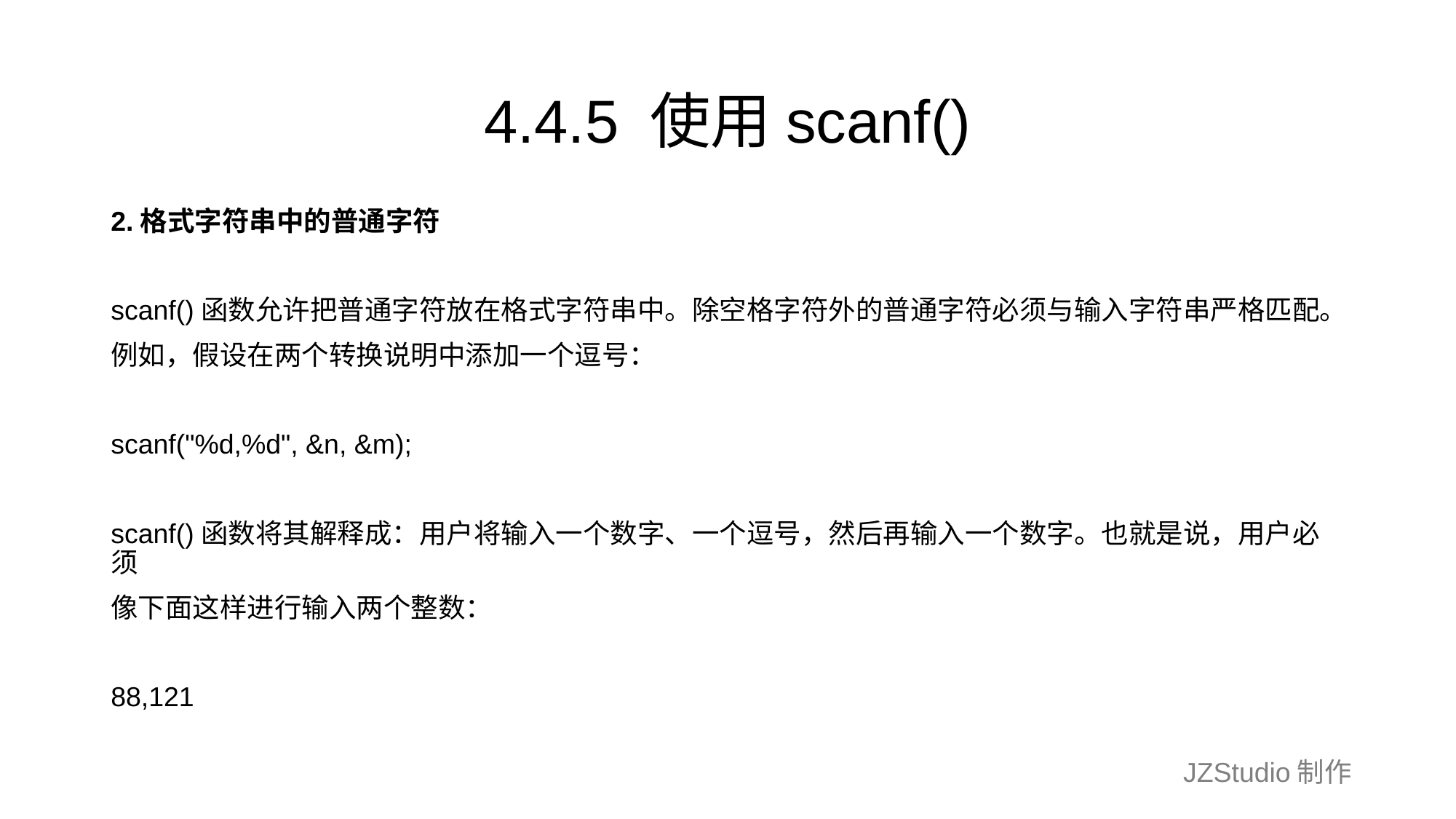

# 4.4.5 使用scanf()
2.格式字符串中的普通字符

scanf()函数允许把普通字符放在格式字符串中。除空格字符外的普通字符必须与输入字符串严格匹配。
例如，假设在两个转换说明中添加一个逗号：

scanf("%d,%d", &n, &m);

scanf()函数将其解释成：用户将输入一个数字、一个逗号，然后再输入一个数字。也就是说，用户必须
像下面这样进行输入两个整数：

88,121